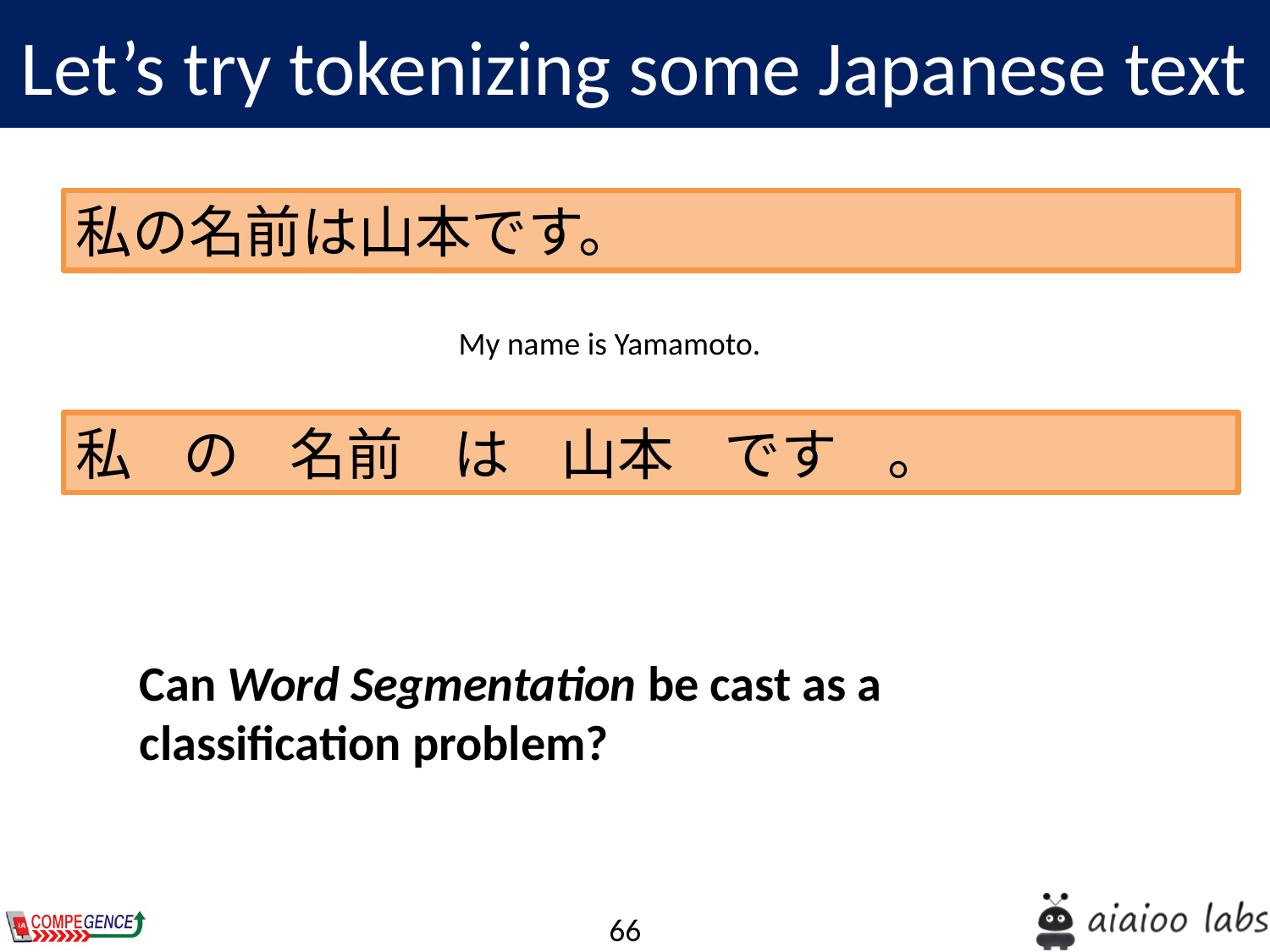

Let’s try tokenizing some Japanese text
私の名前は山本です。
My name is Yamamoto.
私    の    名前    は    山本    です    。
Can Word Segmentation be cast as a classification problem?